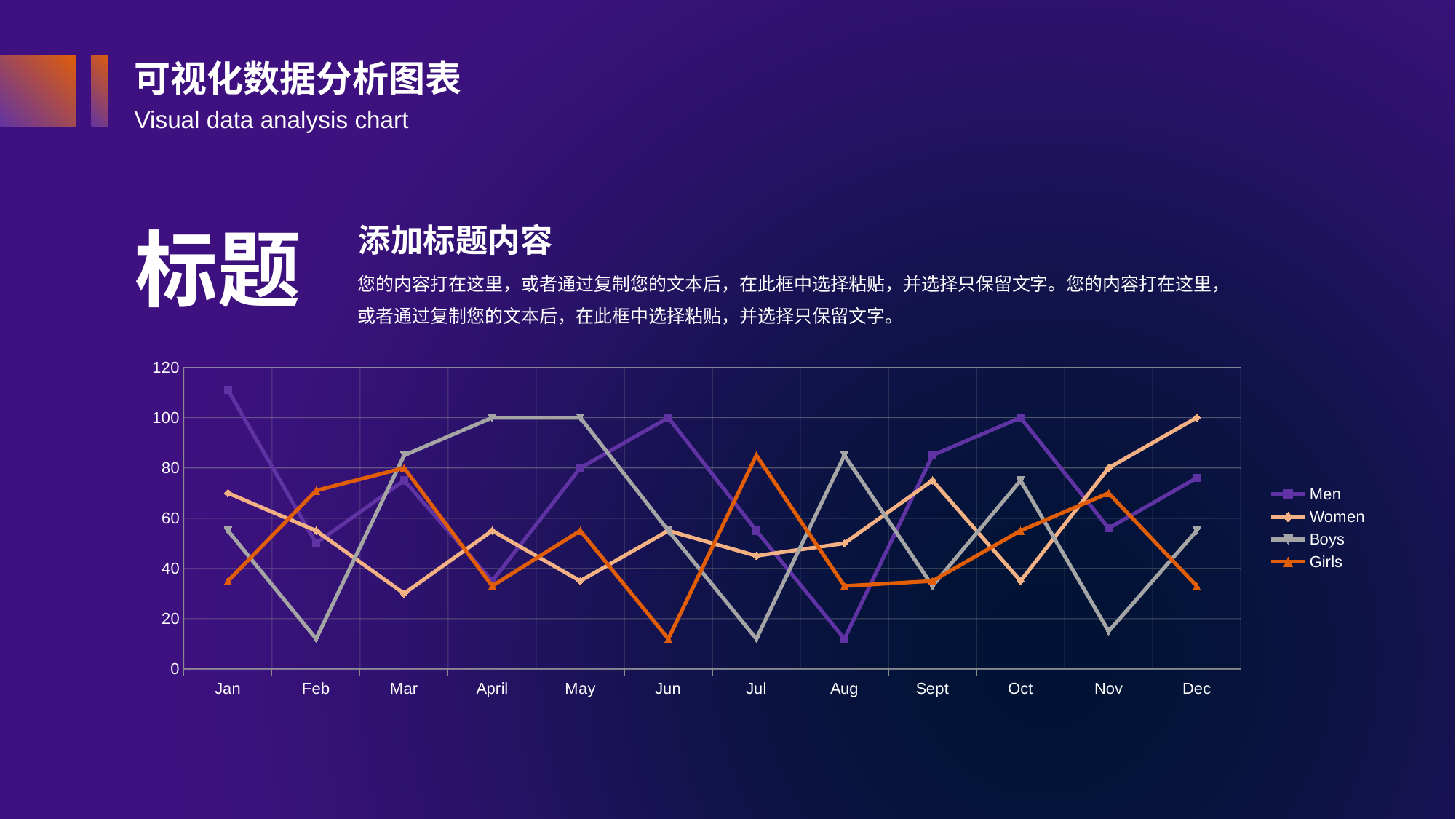

可视化数据分析图表

Visual data analysis chart
标题
添加标题内容
您的内容打在这里，或者通过复制您的文本后，在此框中选择粘贴，并选择只保留文字。您的内容打在这里，或者通过复制您的文本后，在此框中选择粘贴，并选择只保留文字。

### Chart

| Category | Men | Women | Boys | Girls |
|---|---|---|---|---|
| Jan | 111.0 | 70.0 | 55.0 | 35.0 |
| Feb | 50.0 | 55.0 | 12.0 | 71.0 |
| Mar | 75.0 | 30.0 | 85.0 | 80.0 |
| April | 35.0 | 55.0 | 100.0 | 33.0 |
| May | 80.0 | 35.0 | 100.0 | 55.0 |
| Jun | 100.0 | 55.0 | 55.0 | 12.0 |
| Jul | 55.0 | 45.0 | 12.0 | 85.0 |
| Aug | 12.0 | 50.0 | 85.0 | 33.0 |
| Sept | 85.0 | 75.0 | 33.0 | 35.0 |
| Oct | 100.0 | 35.0 | 75.0 | 55.0 |
| Nov | 56.0 | 80.0 | 15.0 | 70.0 |
| Dec | 76.0 | 100.0 | 55.0 | 33.0 |